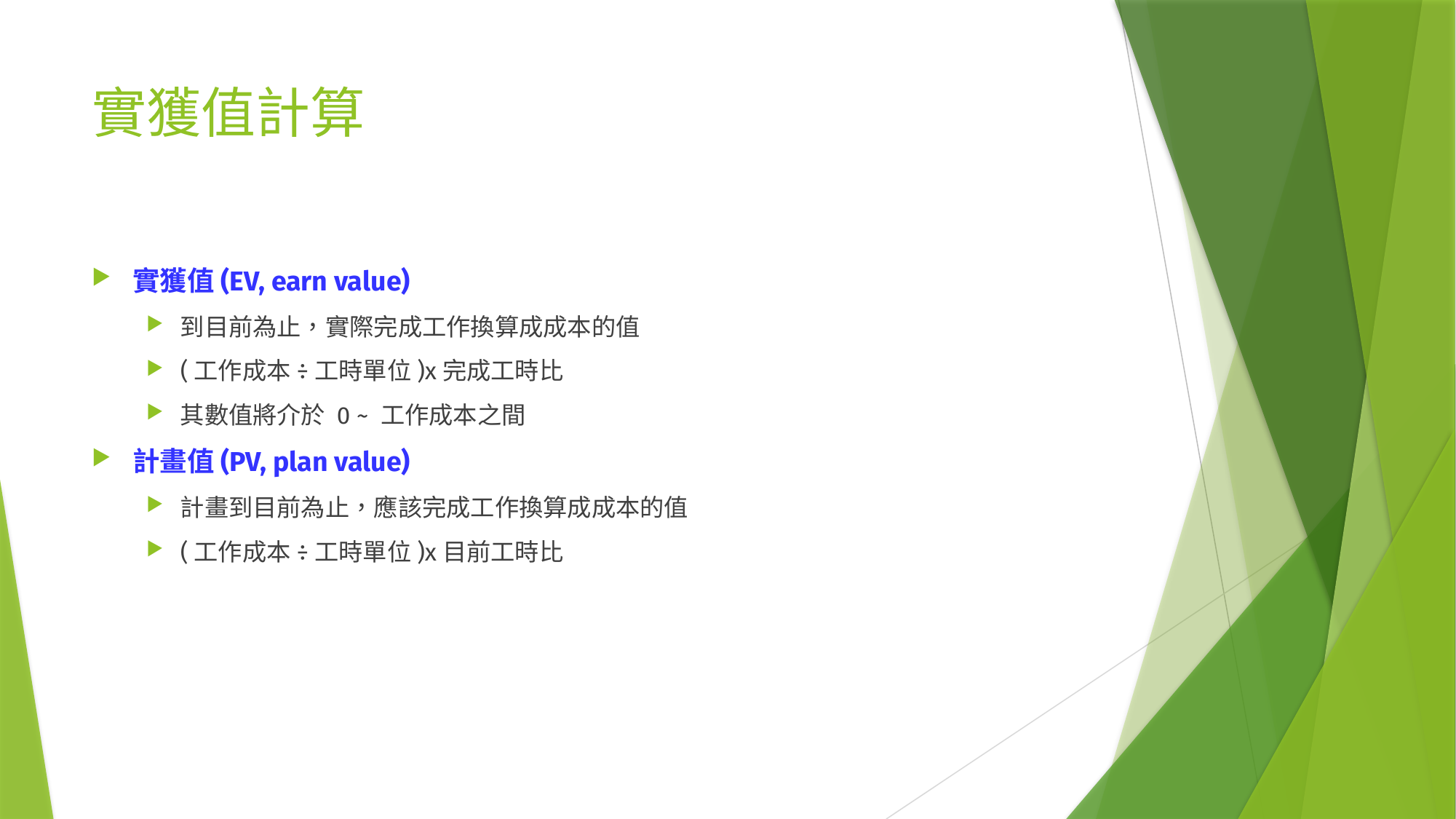

# 實獲值計算
實獲值(EV, earn value)
到目前為止，實際完成工作換算成成本的值
(工作成本÷工時單位)x完成工時比
其數值將介於 0 ~ 工作成本之間
計畫值(PV, plan value)
計畫到目前為止，應該完成工作換算成成本的值
(工作成本÷工時單位)x目前工時比